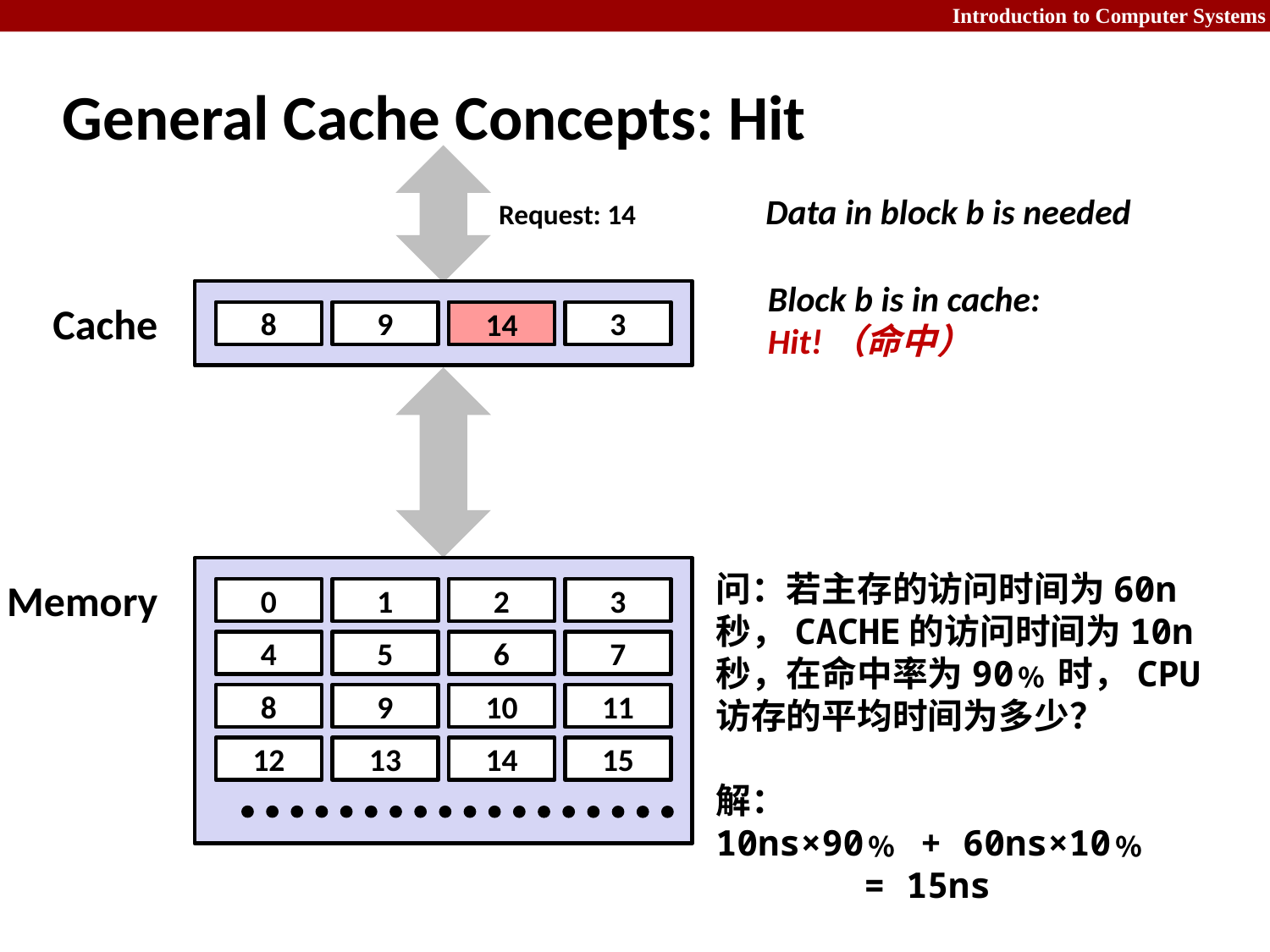

# General Cache Concepts: Hit

Data in block b is needed
Request: 14
Block b is in cache:
Hit!（命中）

Cache
8
9
14
3
14

问：若主存的访问时间为60n秒，CACHE的访问时间为10n秒，在命中率为90﹪时，CPU访存的平均时间为多少？

解：
10ns×90﹪ + 60ns×10﹪
       = 15ns
Memory
0
1
2
3
4
5
6
7

8
9
10
11
12
13
14
15